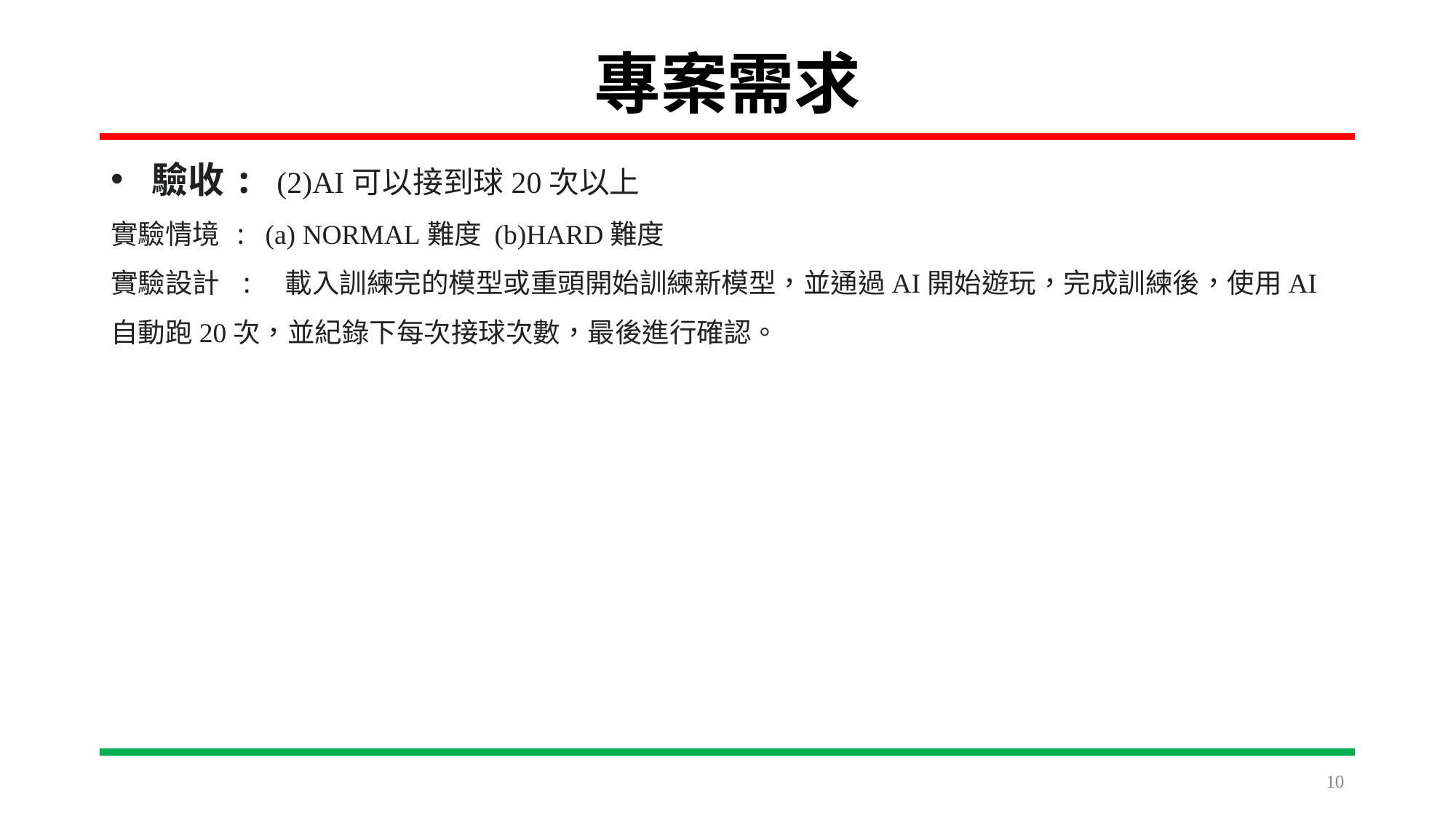

# 專案需求
驗收: (2)AI可以接到球20次以上
實驗情境 : (a) NORMAL難度 (b)HARD難度
實驗設計  :  載入訓練完的模型或重頭開始訓練新模型，並通過AI開始遊玩，完成訓練後，使用AI自動跑20次，並紀錄下每次接球次數，最後進行確認。

10